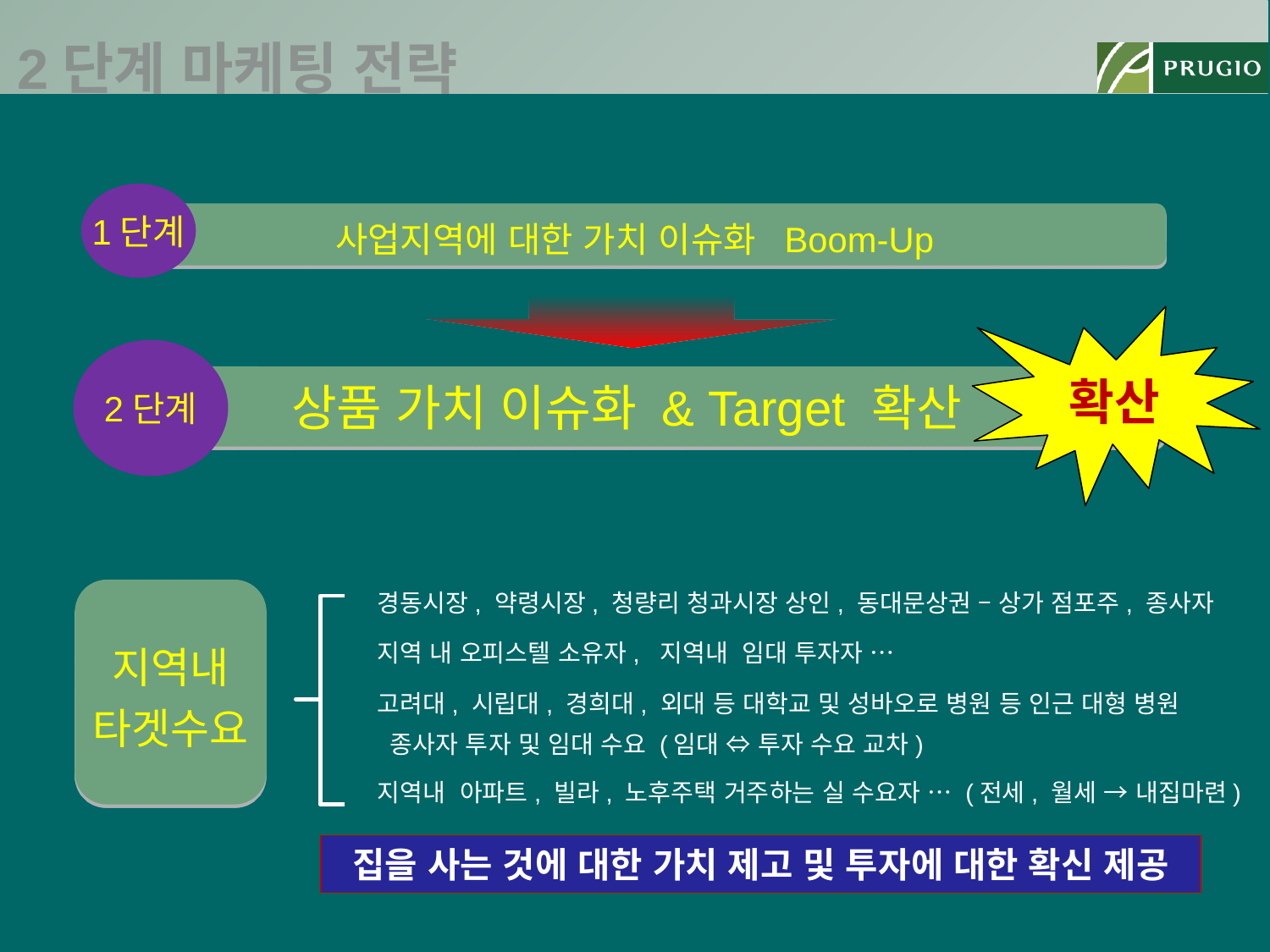

2단계 마케팅 전략
1단계
사업지역에 대한 가치 이슈화  Boom-Up

확산
2단계
상품 가치 이슈화 & Target 확산
경동시장, 약령시장, 청량리 청과시장 상인, 동대문상권 – 상가 점포주, 종사자
지역내
타겟수요

지역 내 오피스텔 소유자,  지역내  임대 투자자 …
고려대, 시립대, 경희대, 외대 등 대학교 및 성바오로 병원 등 인근 대형 병원
 종사자 투자 및 임대 수요 (임대 ⇔ 투자 수요 교차)
지역내  아파트, 빌라, 노후주택 거주하는 실 수요자 … (전세, 월세 → 내집마련)
집을 사는 것에 대한 가치 제고 및 투자에 대한 확신 제공